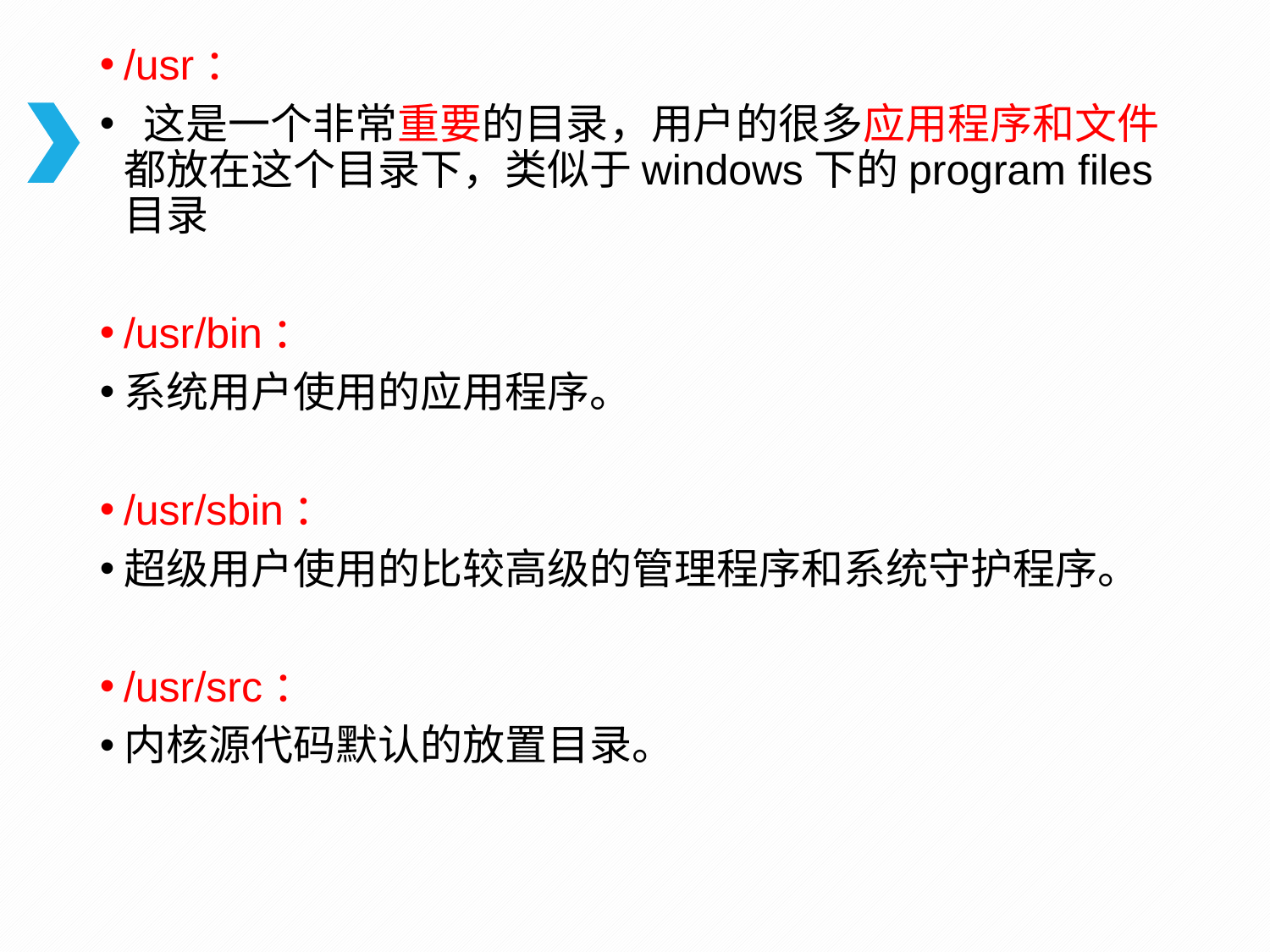

/usr：
 这是一个非常重要的目录，用户的很多应用程序和文件都放在这个目录下，类似于windows下的program files目录

/usr/bin：
系统用户使用的应用程序。

/usr/sbin：
超级用户使用的比较高级的管理程序和系统守护程序。

/usr/src：
内核源代码默认的放置目录。